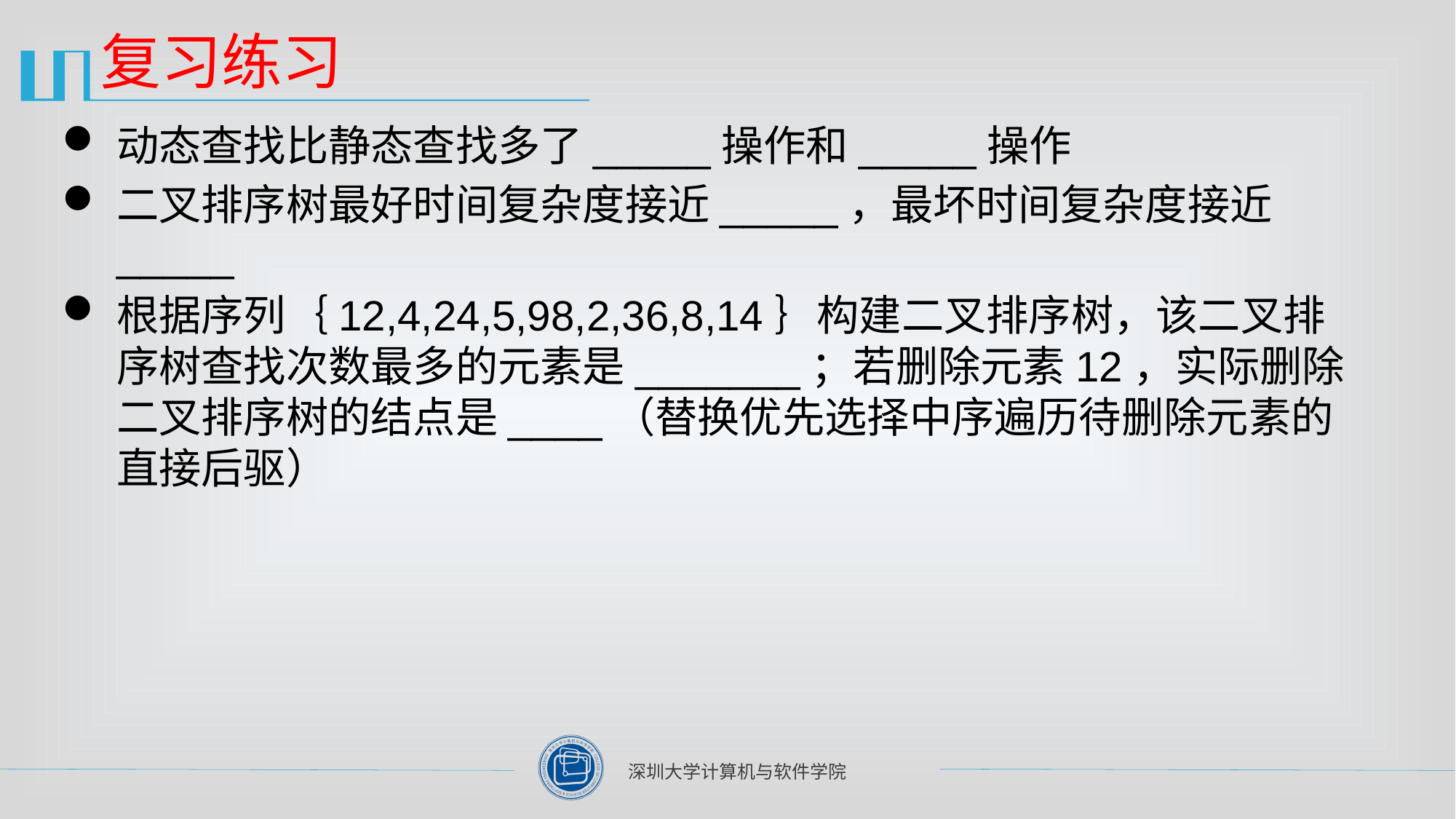

# 复习练习
动态查找比静态查找多了_____操作和_____操作
二叉排序树最好时间复杂度接近_____，最坏时间复杂度接近_____
根据序列｛12,4,24,5,98,2,36,8,14｝构建二叉排序树，该二叉排序树查找次数最多的元素是_______；若删除元素12，实际删除二叉排序树的结点是____（替换优先选择中序遍历待删除元素的直接后驱）

109